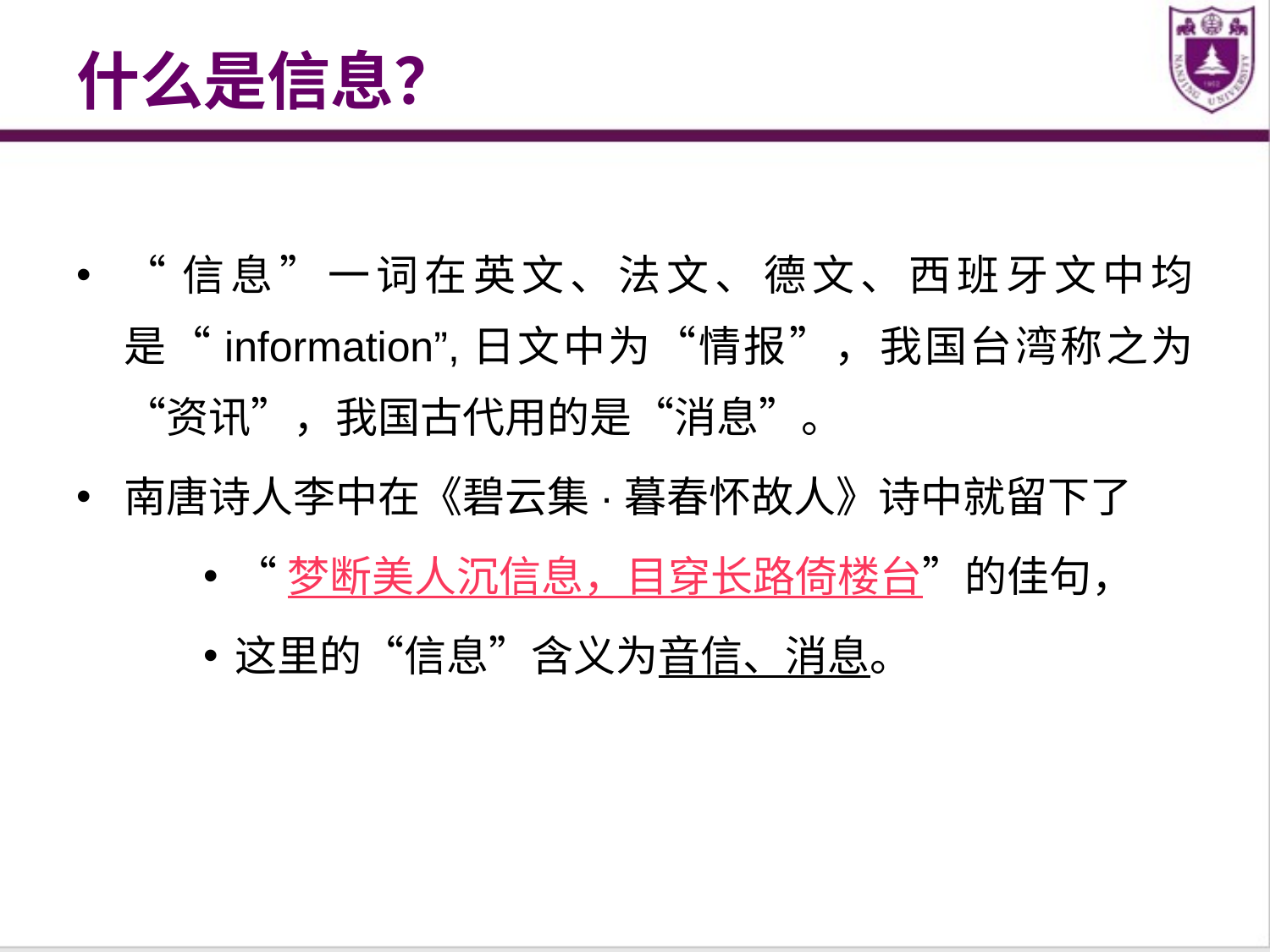

# 什么是信息？
“信息”一词在英文、法文、德文、西班牙文中均是“information”,日文中为“情报”，我国台湾称之为“资讯”，我国古代用的是“消息”。
南唐诗人李中在《碧云集·暮春怀故人》诗中就留下了
“梦断美人沉信息，目穿长路倚楼台”的佳句，
这里的“信息”含义为音信、消息。